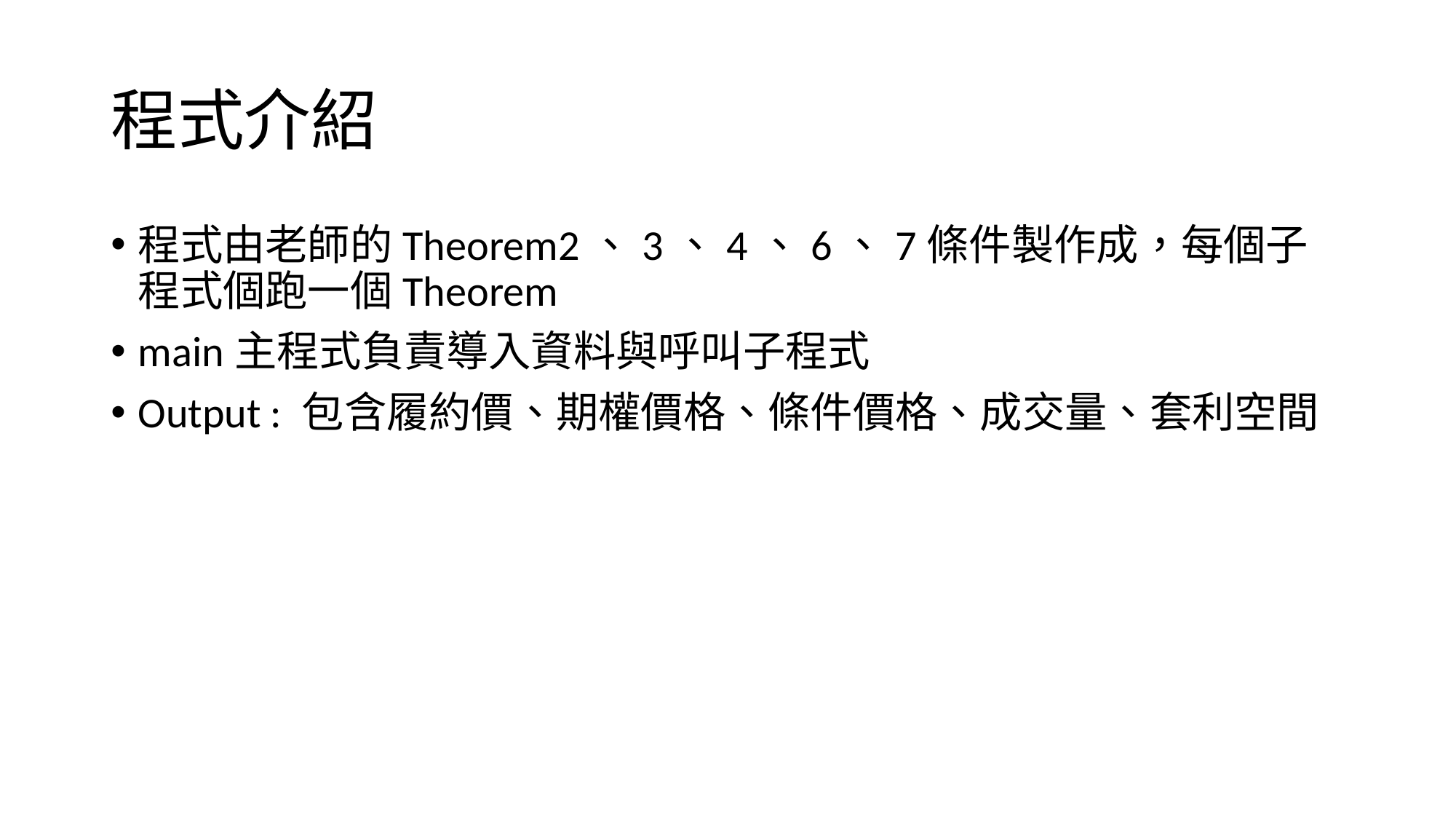

# 程式介紹
程式由老師的Theorem2、3、4、6、7條件製作成，每個子程式個跑一個Theorem
main主程式負責導入資料與呼叫子程式
Output : 包含履約價、期權價格、條件價格、成交量、套利空間